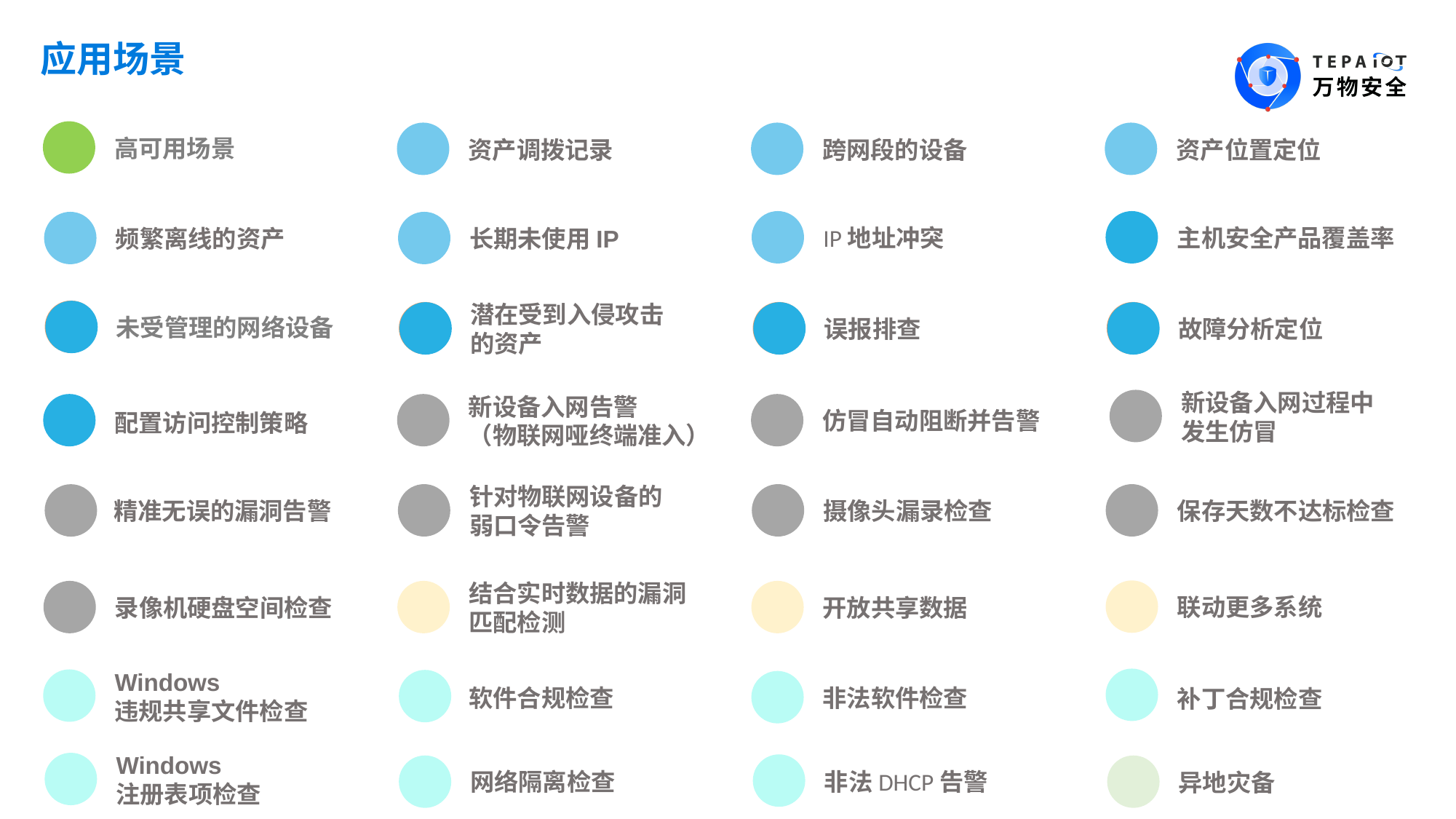

应用场景
高可用场景

跨网段的设备
资产位置定位
资产调拨记录

主机安全产品覆盖率
IP地址冲突
长期未使用IP
频繁离线的资产

未受管理的网络设备

误报排查
潜在受到入侵攻击
的资产
故障分析定位

新设备入网过程中
发生仿冒

仿冒自动阻断并告警
新设备入网告警
（物联网哑终端准入）

配置访问控制策略
保存天数不达标检查
针对物联网设备的
弱口令告警
摄像头漏录检查
精准无误的漏洞告警

联动更多系统
结合实时数据的漏洞匹配检测
录像机硬盘空间检查
开放共享数据

Windows
违规共享文件检查

软件合规检查
非法软件检查

补丁合规检查

Windows
注册表项检查

网络隔离检查

非法DHCP告警

异地灾备